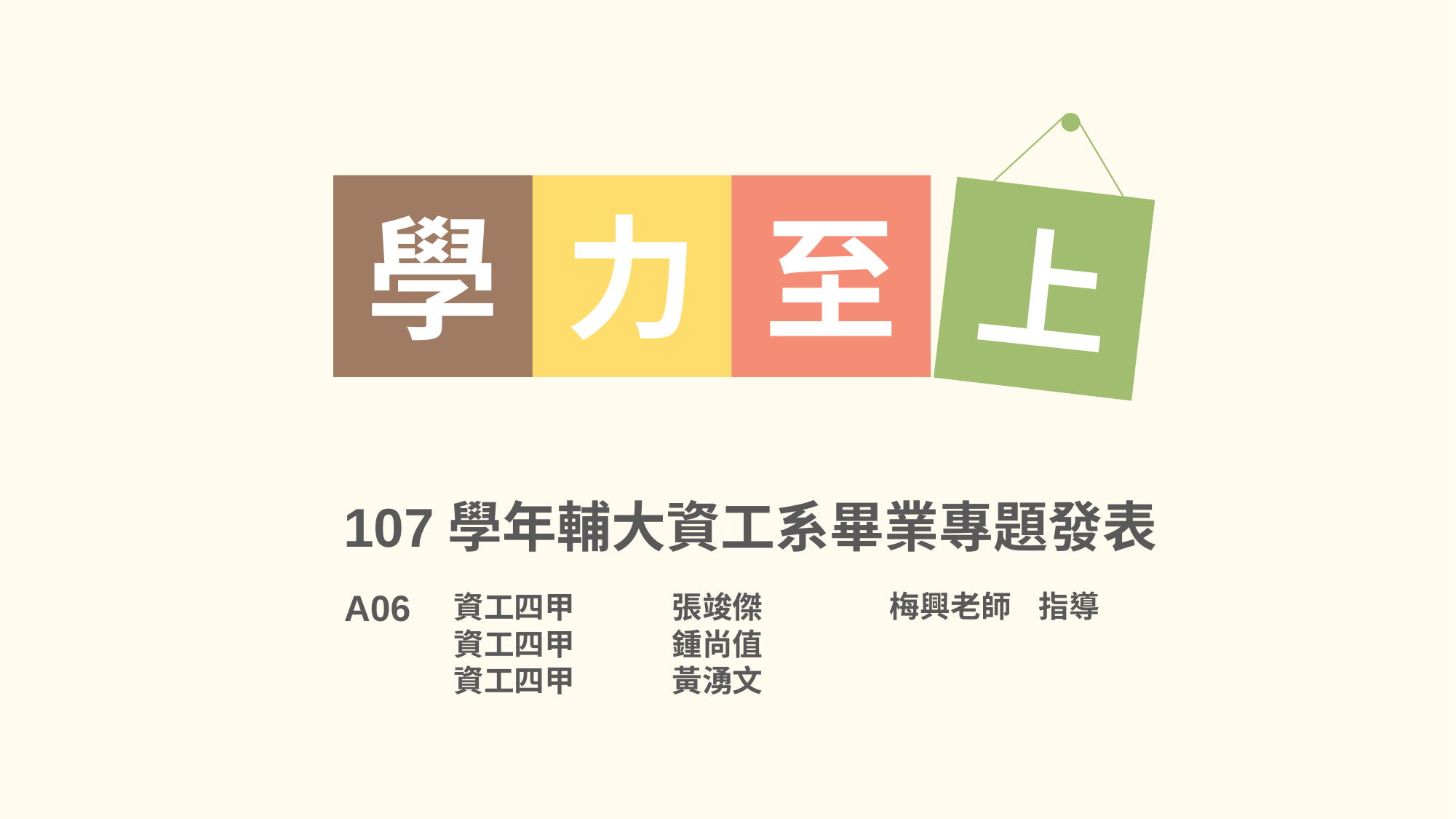

力
學
至
上
107學年輔大資工系畢業專題發表
A06
梅興老師    指導
資工四甲	張竣傑
資工四甲	鍾尚值
資工四甲	黃湧文